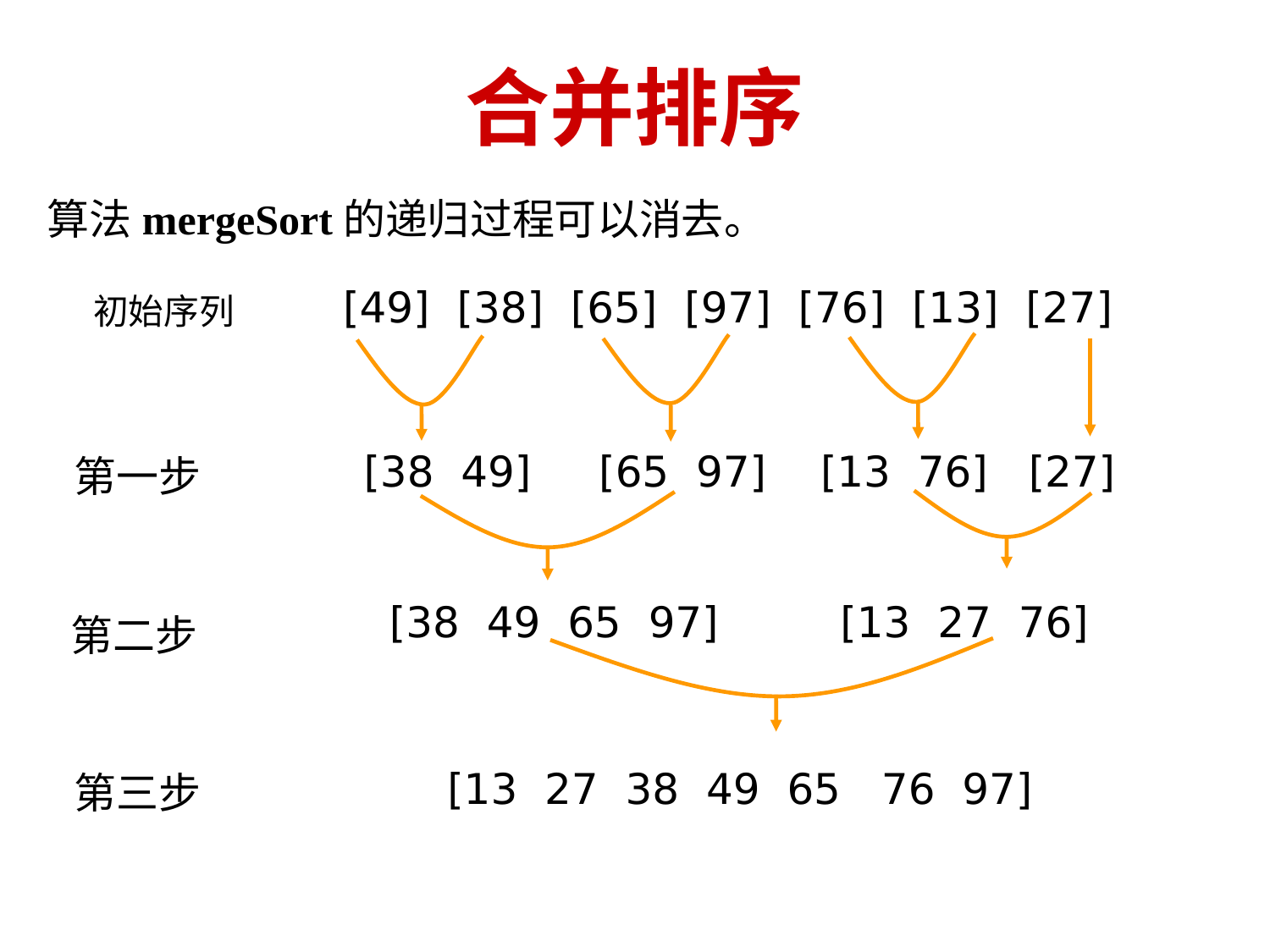

合并排序
算法mergeSort的递归过程可以消去。
[49]  [38]  [65]  [97]  [76]  [13]  [27]
初始序列

[38  49]     [65  97]    [13  76]   [27]
第一步

[38  49  65  97]         [13  27  76]
第二步

[13  27  38  49  65   76  97]
第三步